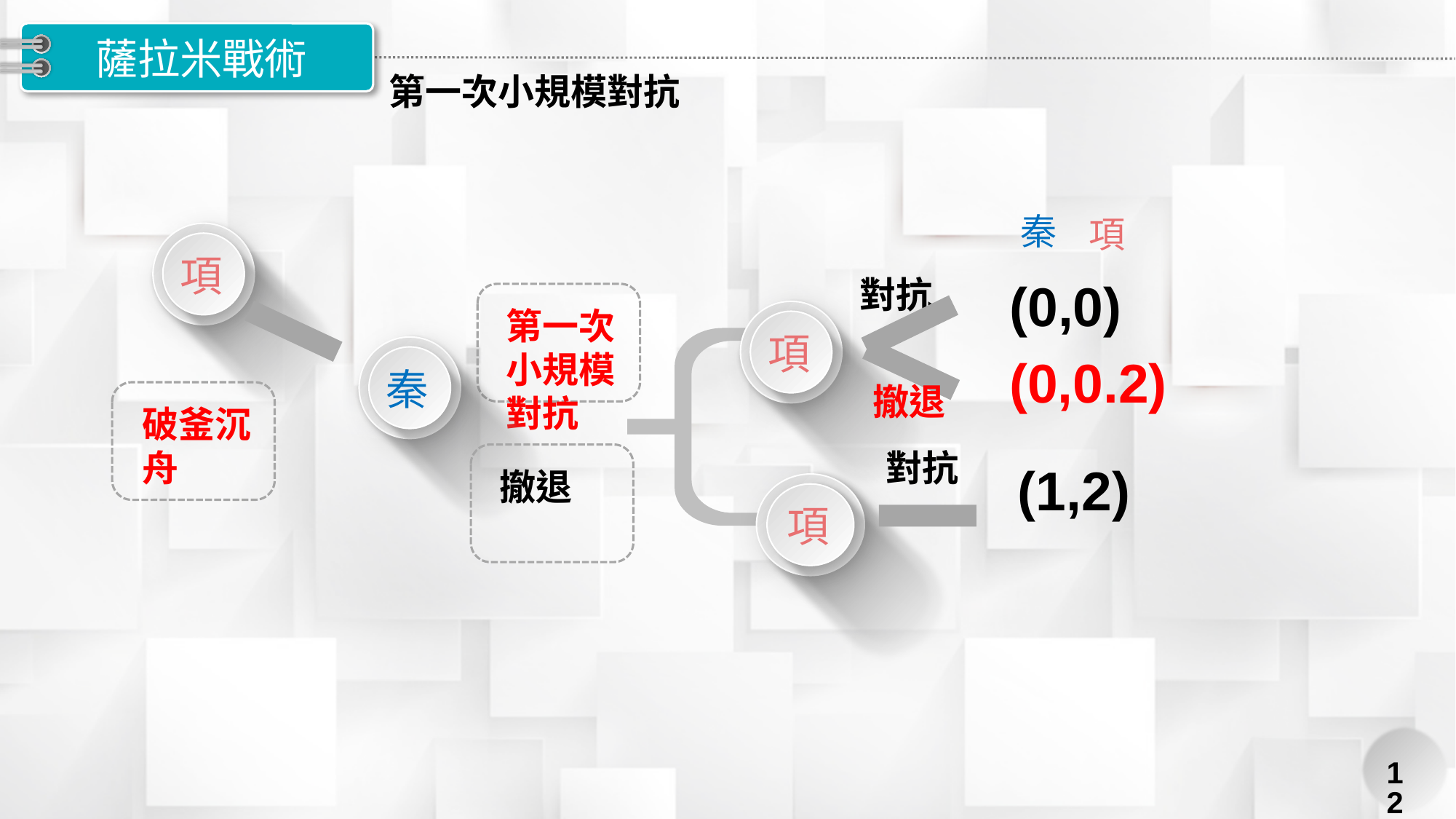

# 薩拉米戰術
第一次小規模對抗
對抗
秦

項
項
撤退
(0,0)
對抗

項

第一次小規模對抗

秦

(0,0.2)

撤退

破釜沉舟
對抗

撤退
(1,2)

項

12